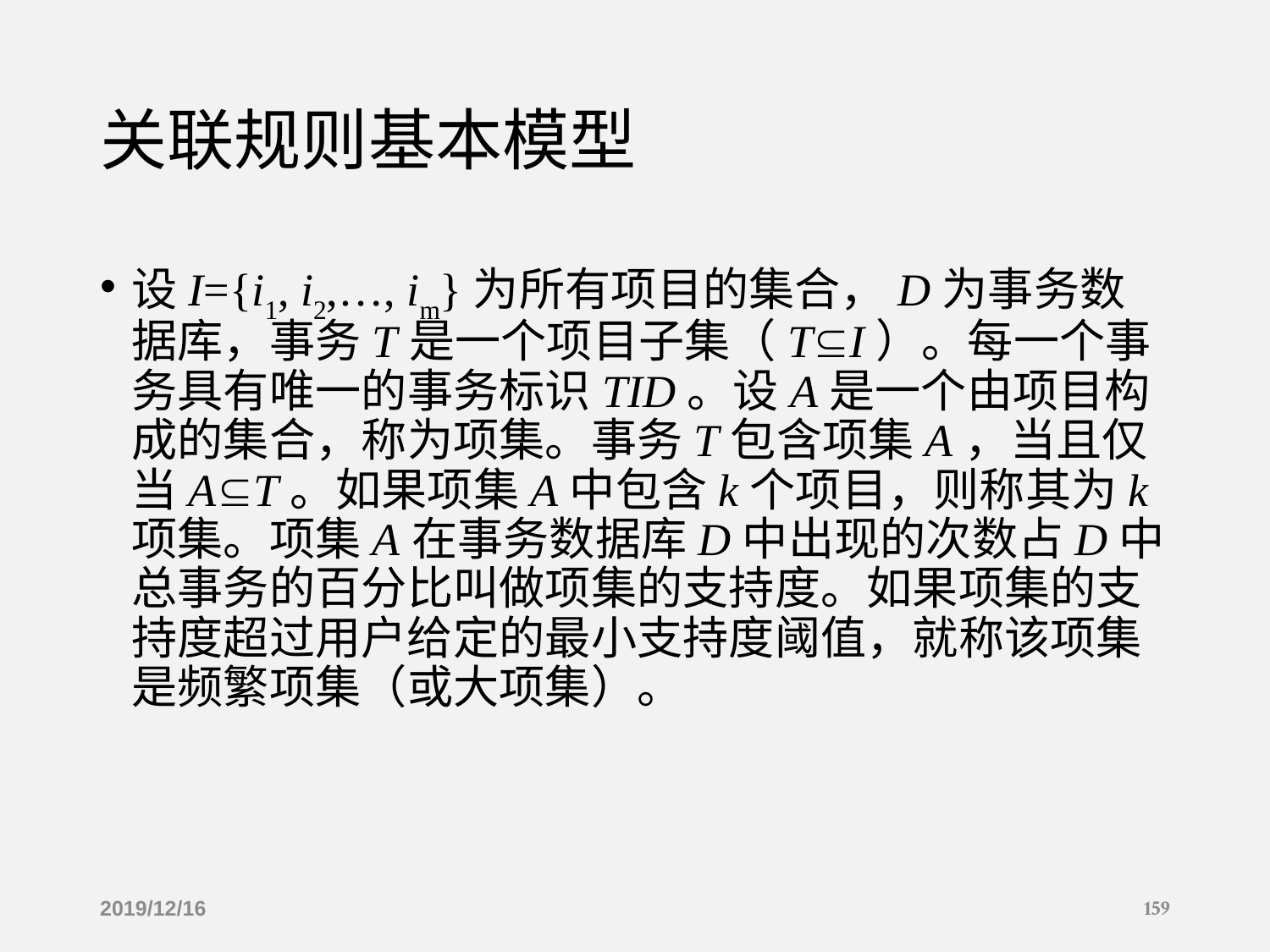

# 关联规则基本模型
设I={i1, i2,…, im}为所有项目的集合，D为事务数据库，事务T是一个项目子集（T⊆I）。每一个事务具有唯一的事务标识TID。设A是一个由项目构成的集合，称为项集。事务T包含项集A，当且仅当A⊆T。如果项集A中包含k个项目，则称其为k项集。项集A在事务数据库D中出现的次数占D中总事务的百分比叫做项集的支持度。如果项集的支持度超过用户给定的最小支持度阈值，就称该项集是频繁项集（或大项集）。
2019/12/16
159